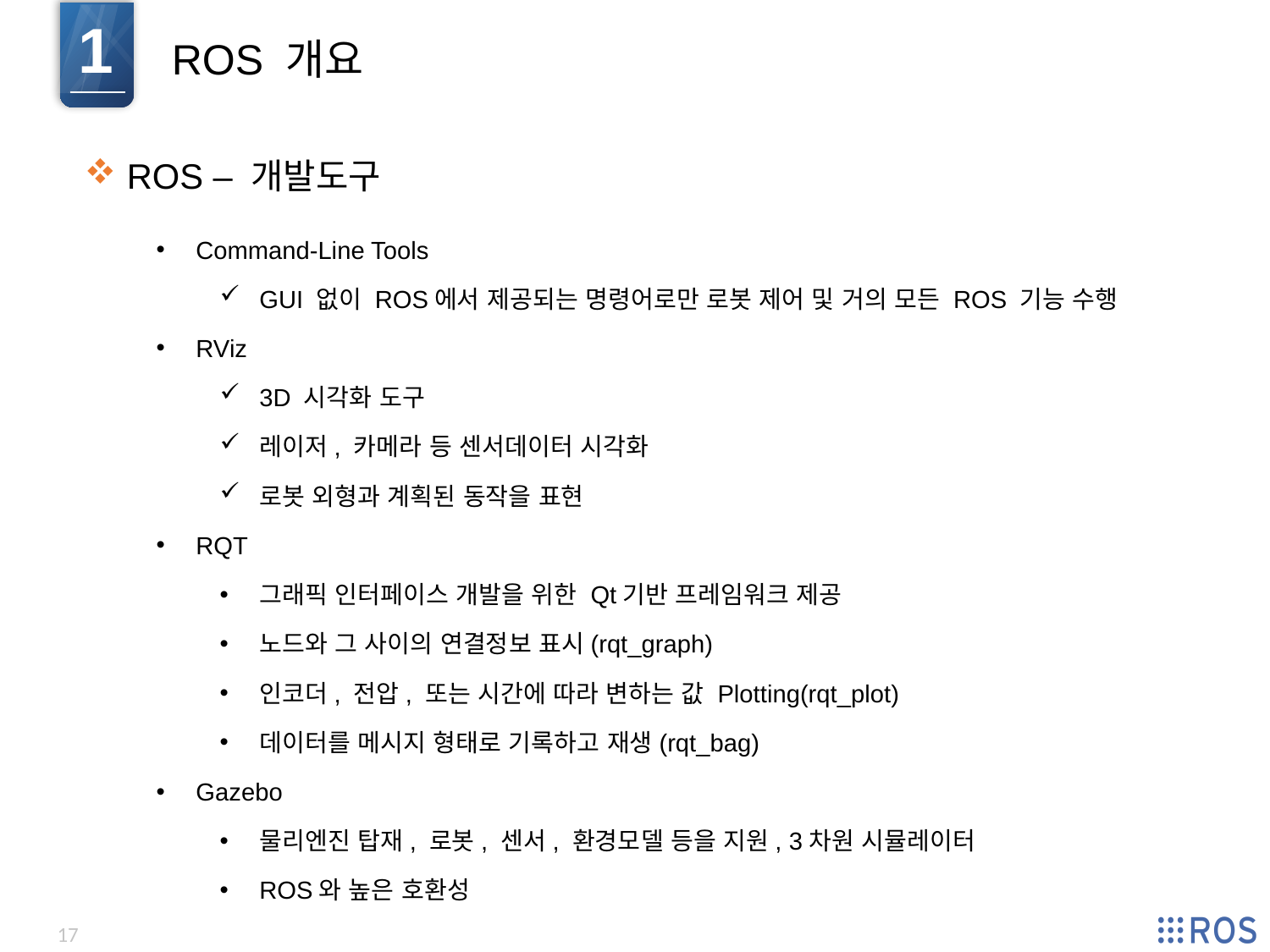

1
ROS 개요
 ROS – 개발도구
Command-Line Tools
GUI 없이 ROS에서 제공되는 명령어로만 로봇 제어 및 거의 모든 ROS 기능 수행
RViz
3D 시각화 도구
레이저, 카메라 등 센서데이터 시각화
로봇 외형과 계획된 동작을 표현
RQT
그래픽 인터페이스 개발을 위한 Qt기반 프레임워크 제공
노드와 그 사이의 연결정보 표시(rqt_graph)
인코더, 전압, 또는 시간에 따라 변하는 값 Plotting(rqt_plot)
데이터를 메시지 형태로 기록하고 재생(rqt_bag)
Gazebo
물리엔진 탑재, 로봇, 센서, 환경모델 등을 지원, 3차원 시뮬레이터
ROS와 높은 호환성
17